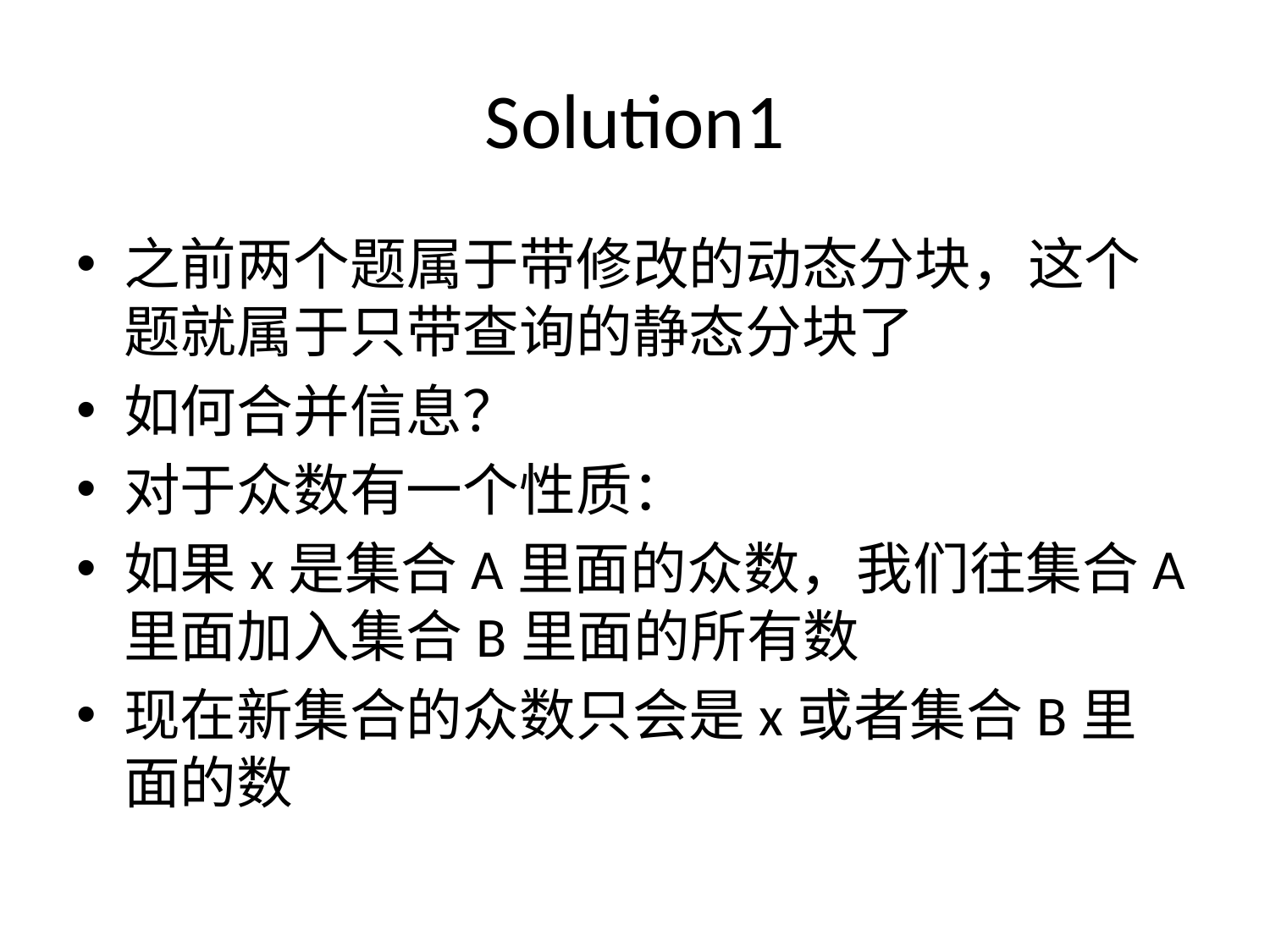

# Solution1
之前两个题属于带修改的动态分块，这个题就属于只带查询的静态分块了
如何合并信息？
对于众数有一个性质：
如果x是集合A里面的众数，我们往集合A里面加入集合B里面的所有数
现在新集合的众数只会是x或者集合B里面的数